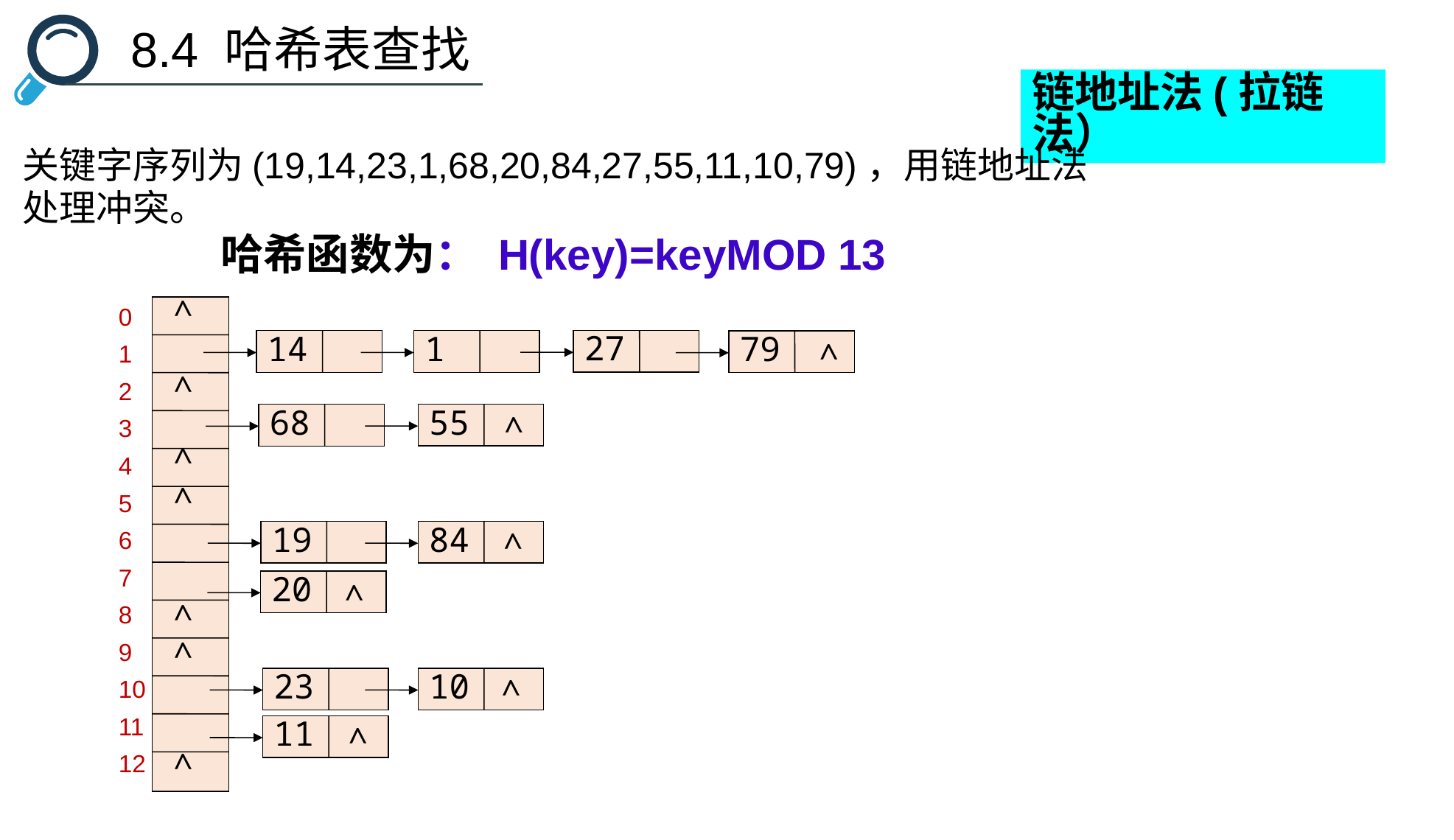

8.4 哈希表查找
链地址法(拉链法）
关键字序列为(19,14,23,1,68,20,84,27,55,11,10,79)，用链地址法
处理冲突。
哈希函数为： H(key)=keyMOD 13
0
1
2
3
4
5
6
7
8
9
10
11
12
^

27

14

1

79

^
^
55

68

^
^
^
19

84

^
20

^
^
^
23

10

^
11

^
^